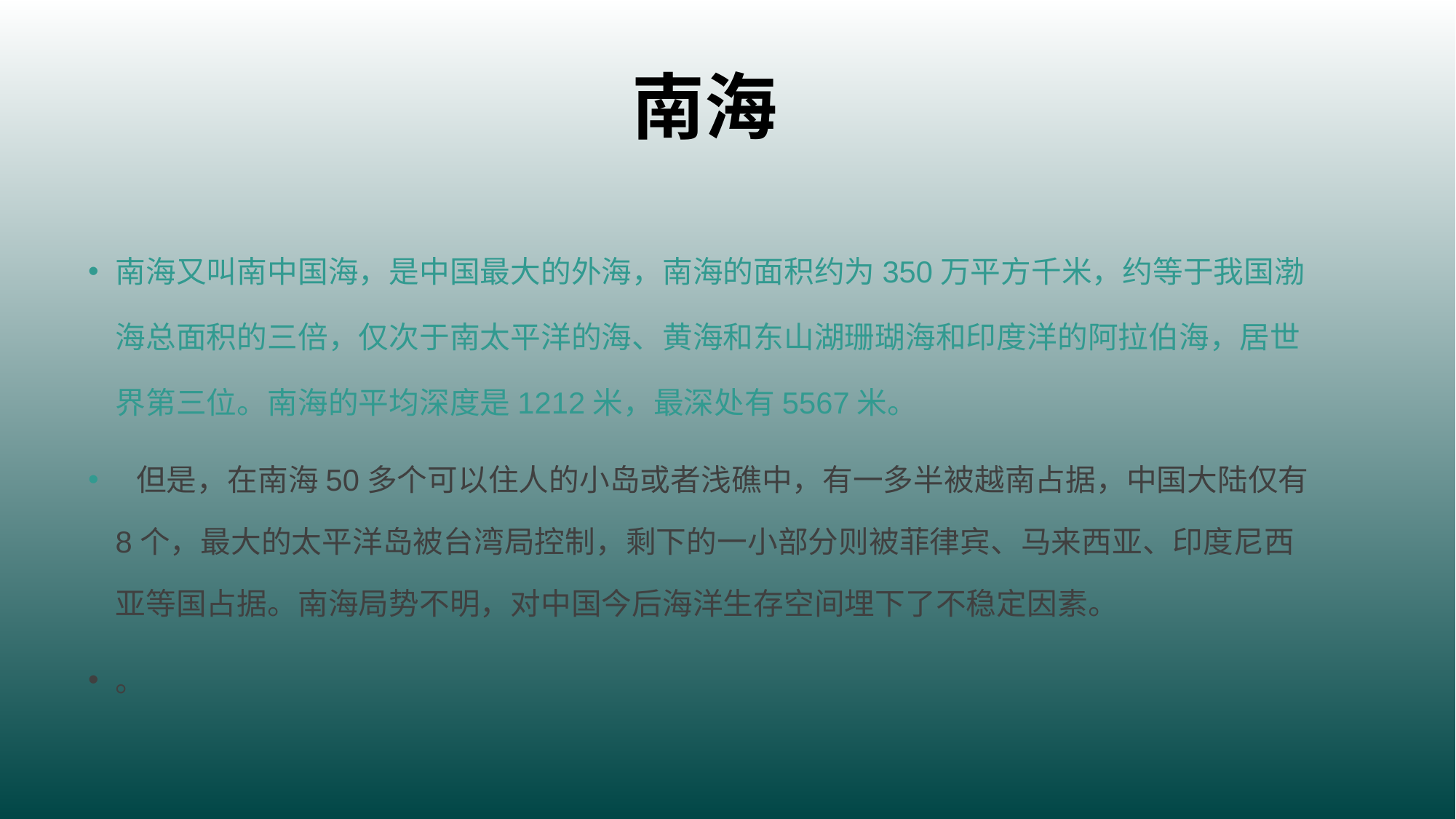

# 南海
南海又叫南中国海，是中国最大的外海，南海的面积约为350万平方千米，约等于我国渤海总面积的三倍，仅次于南太平洋的海、黄海和东山湖珊瑚海和印度洋的阿拉伯海，居世界第三位。南海的平均深度是1212米，最深处有5567米。
  但是，在南海50多个可以住人的小岛或者浅礁中，有一多半被越南占据，中国大陆仅有8个，最大的太平洋岛被台湾局控制，剩下的一小部分则被菲律宾、马来西亚、印度尼西亚等国占据。南海局势不明，对中国今后海洋生存空间埋下了不稳定因素。
。